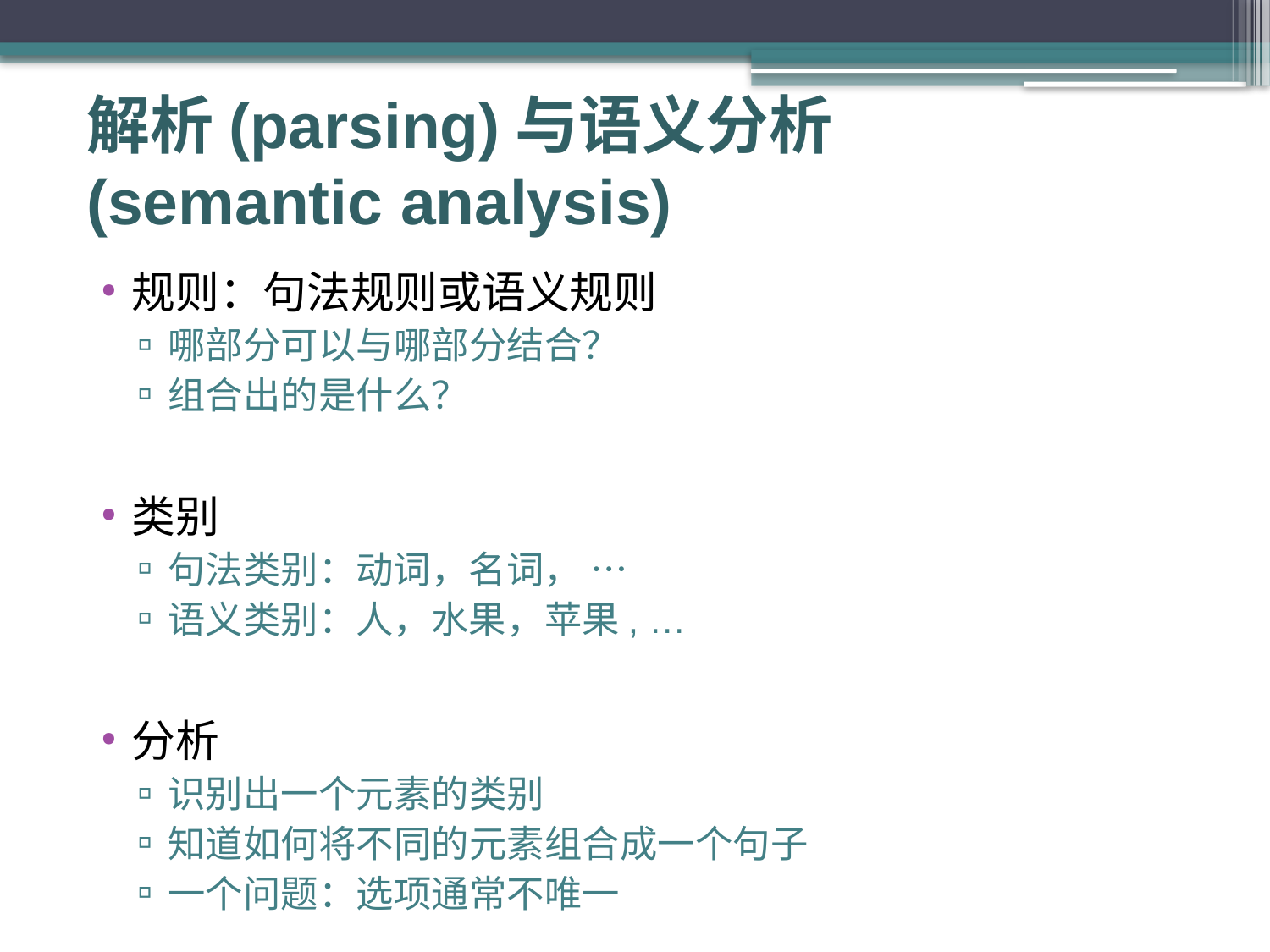

# 解析(parsing)与语义分析 (semantic analysis)
规则：句法规则或语义规则
哪部分可以与哪部分结合？
组合出的是什么？

类别
句法类别：动词，名词， …
语义类别：人，水果，苹果, …

分析
识别出一个元素的类别
知道如何将不同的元素组合成一个句子
一个问题：选项通常不唯一